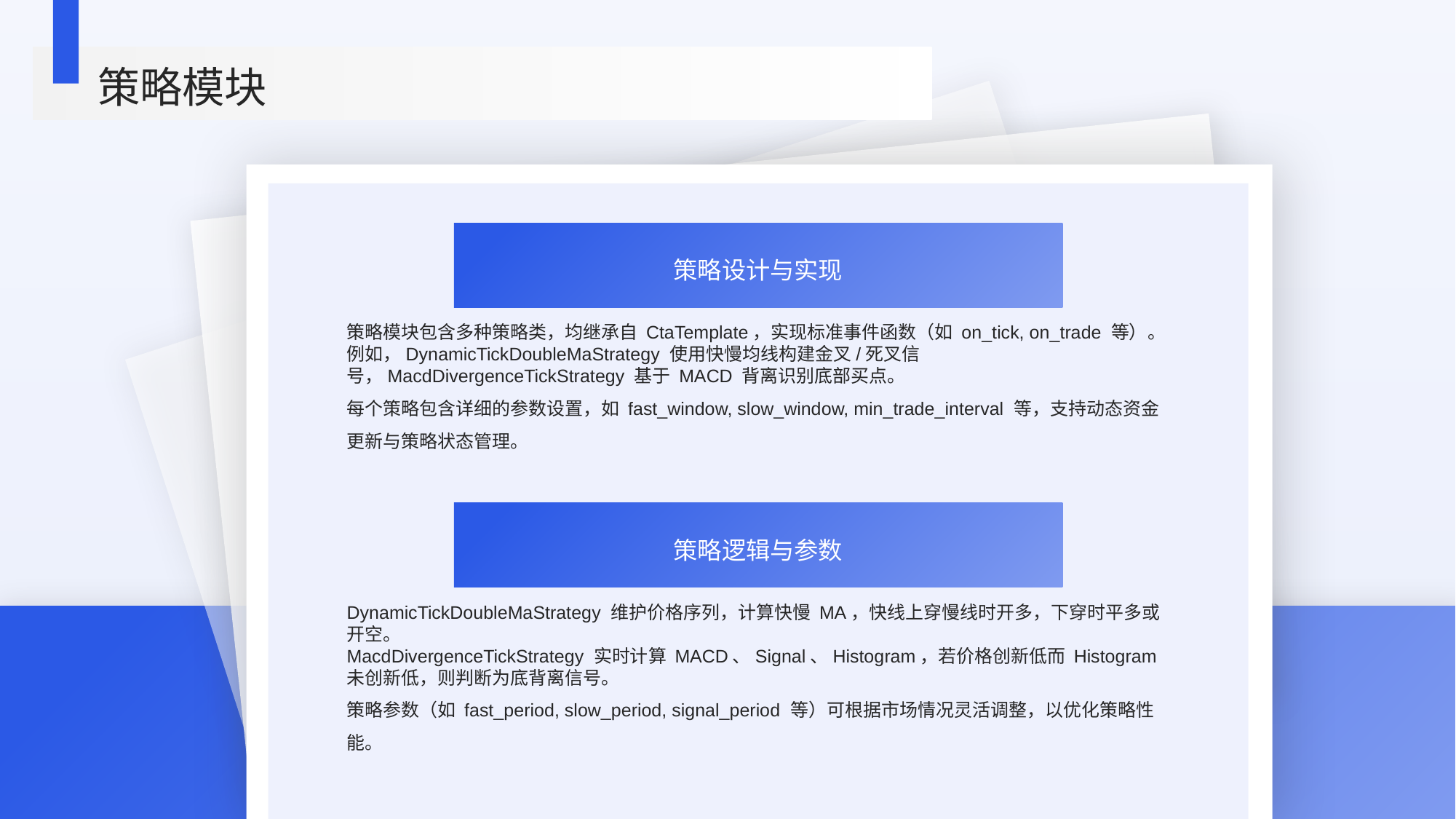

策略模块

策略设计与实现
策略模块包含多种策略类，均继承自 CtaTemplate，实现标准事件函数（如 on_tick, on_trade 等）。
例如，DynamicTickDoubleMaStrategy 使用快慢均线构建金叉/死叉信号，MacdDivergenceTickStrategy 基于 MACD 背离识别底部买点。
每个策略包含详细的参数设置，如 fast_window, slow_window, min_trade_interval 等，支持动态资金更新与策略状态管理。

策略逻辑与参数
DynamicTickDoubleMaStrategy 维护价格序列，计算快慢 MA，快线上穿慢线时开多，下穿时平多或开空。
MacdDivergenceTickStrategy 实时计算 MACD、Signal、Histogram，若价格创新低而 Histogram 未创新低，则判断为底背离信号。
策略参数（如 fast_period, slow_period, signal_period 等）可根据市场情况灵活调整，以优化策略性能。